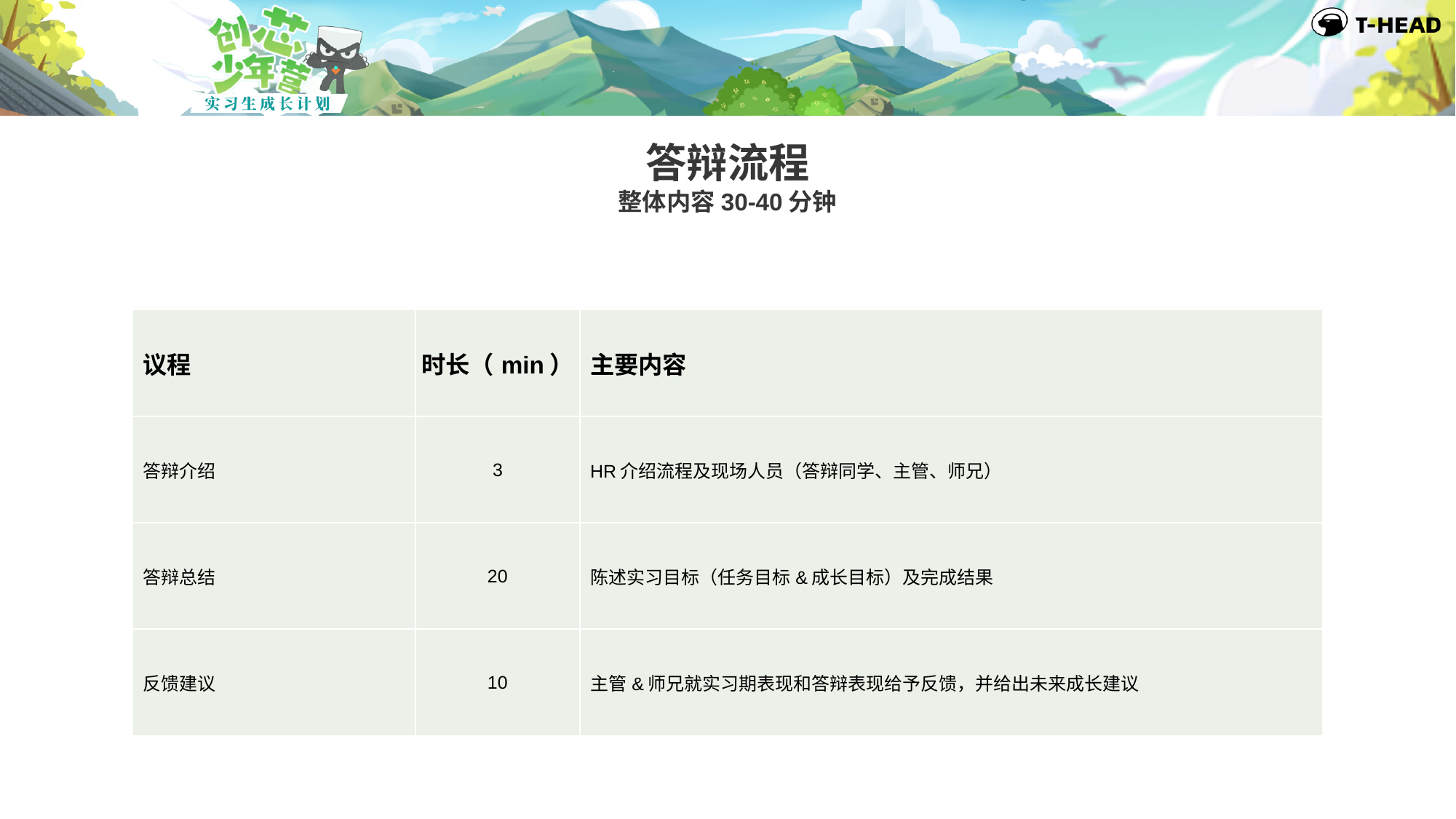

答辩流程
整体内容30-40分钟
| 议程 | 时长（min） | 主要内容 |
| --- | --- | --- |
| 答辩介绍 | 3 | HR介绍流程及现场人员（答辩同学、主管、师兄） |
| 答辩总结 | 20 | 陈述实习目标（任务目标&成长目标）及完成结果 |
| 反馈建议 | 10 | 主管&师兄就实习期表现和答辩表现给予反馈，并给出未来成长建议 |